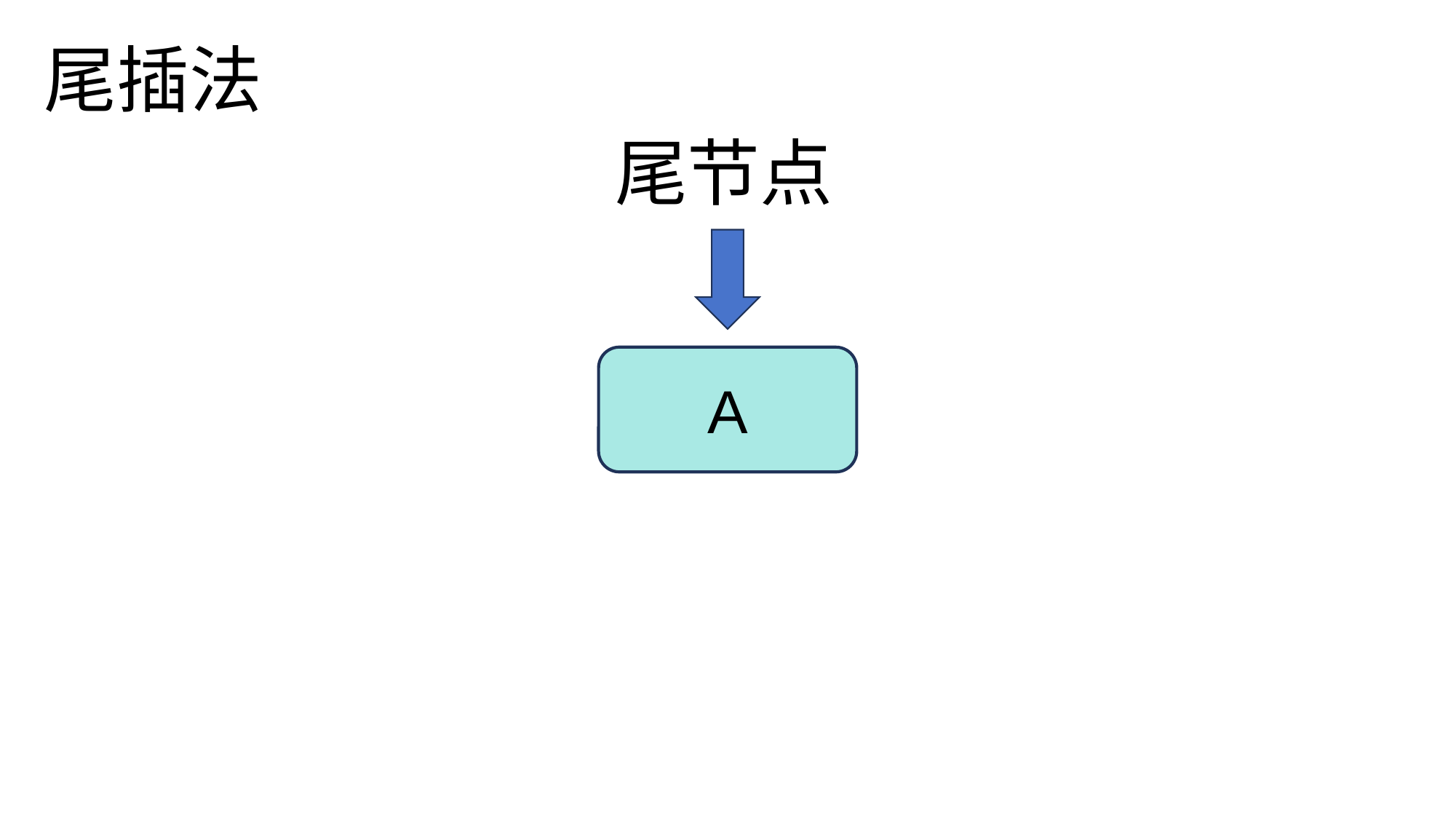

头插法
尾插法
头节点
头节点
尾节点

B
A
A
B
使用头插法构建链表，会使链表结果倒叙
D C B A……